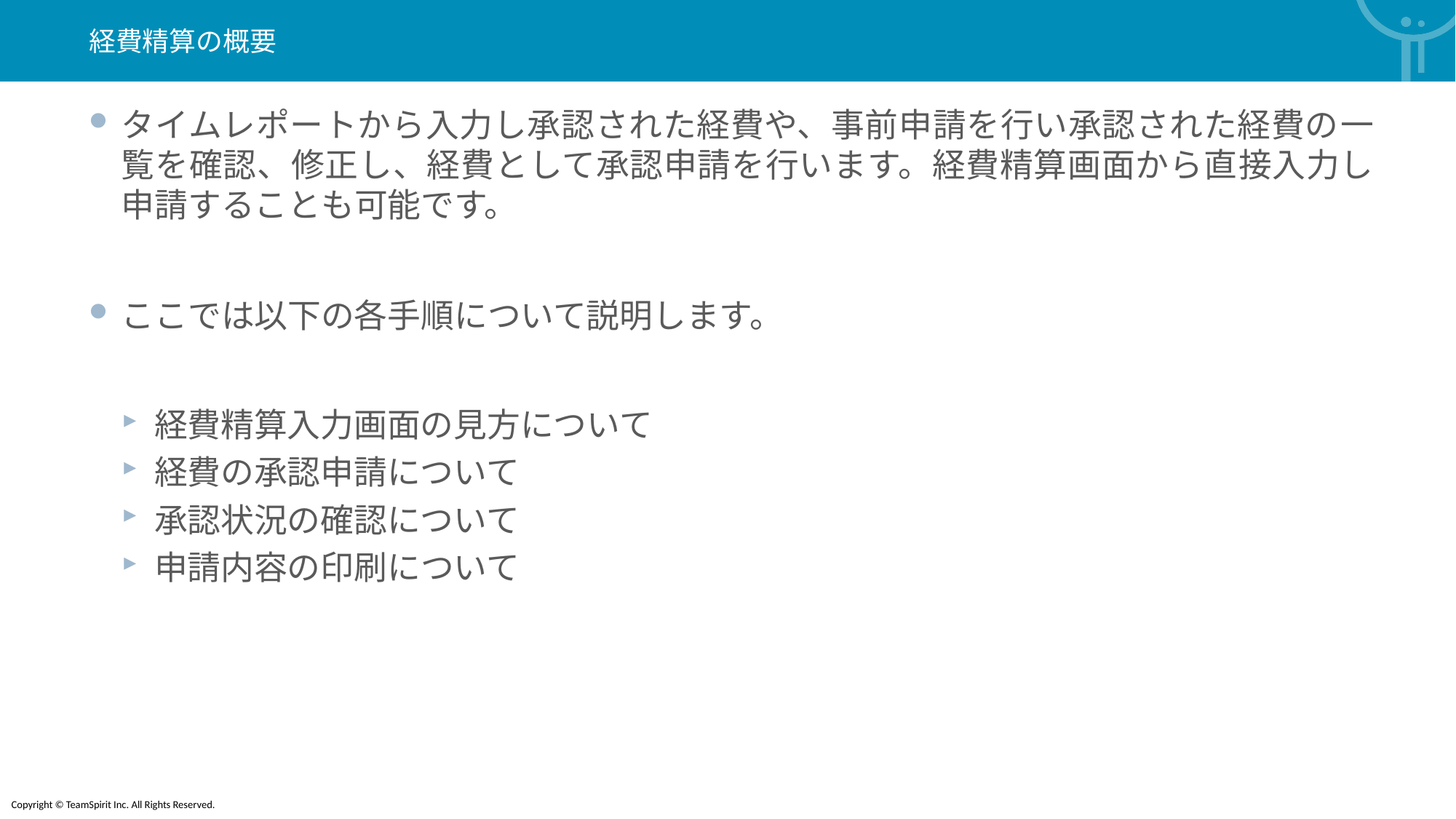

経費精算の概要
タイムレポートから入力し承認された経費や、事前申請を行い承認された経費の一覧を確認、修正し、経費として承認申請を行います。経費精算画面から直接入力し申請することも可能です。

ここでは以下の各手順について説明します。

経費精算入力画面の見方について
経費の承認申請について
承認状況の確認について
申請内容の印刷について

43